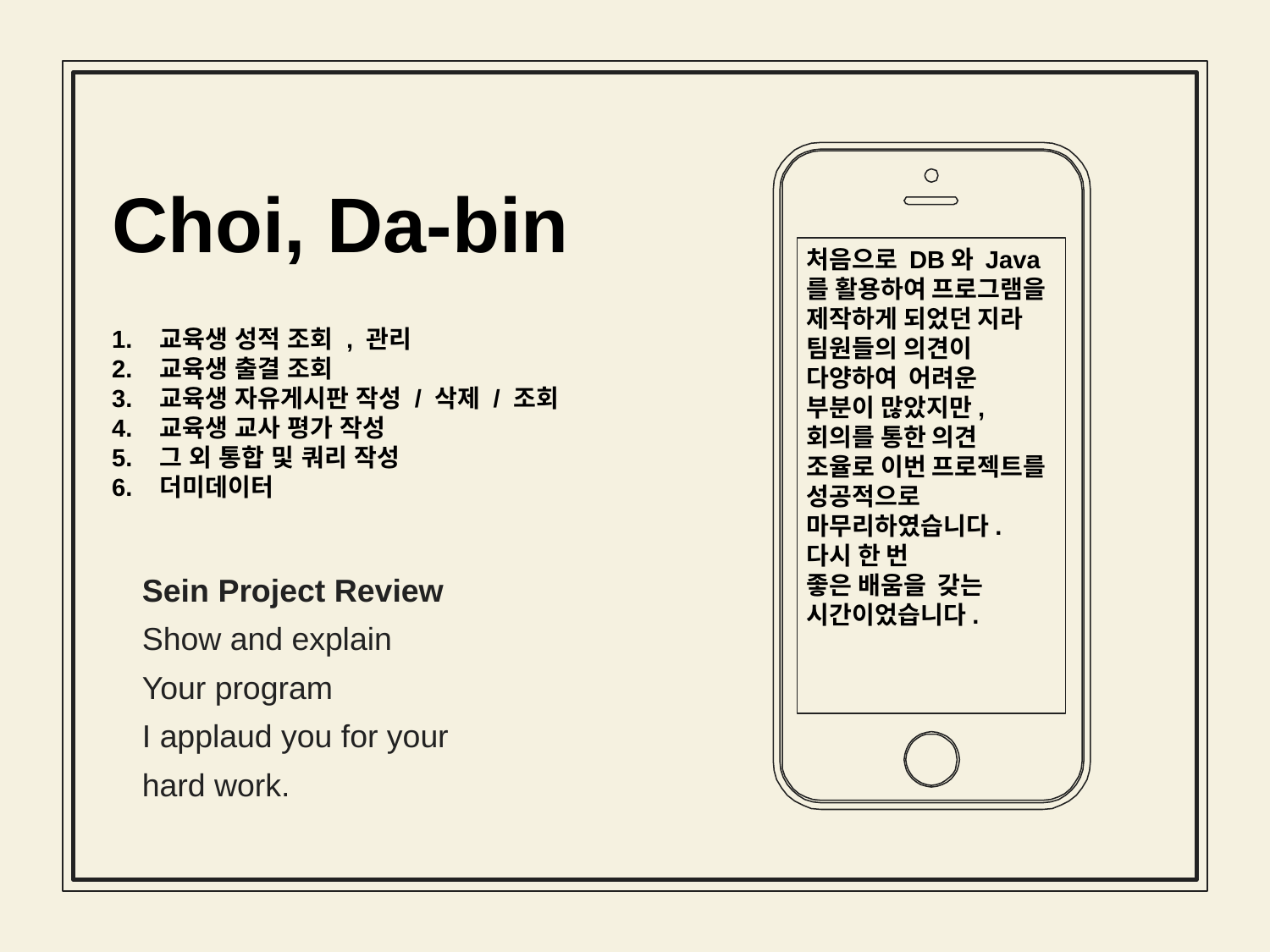

Choi, Da-bin

처음으로 DB와 Java를 활용하여 프로그램을 제작하게 되었던 지라
팀원들의 의견이 다양하여  어려운 부분이 많았지만,
회의를 통한 의견 조율로 이번 프로젝트를 성공적으로  마무리하였습니다.
다시 한 번
좋은 배움을  갖는
시간이었습니다.
교육생 성적 조회 , 관리
교육생 출결 조회
교육생 자유게시판 작성 / 삭제 / 조회
교육생 교사 평가 작성
그 외 통합 및 쿼리 작성
더미데이터

Sein Project Review
Show and explain
Your program
I applaud you for your
hard work.